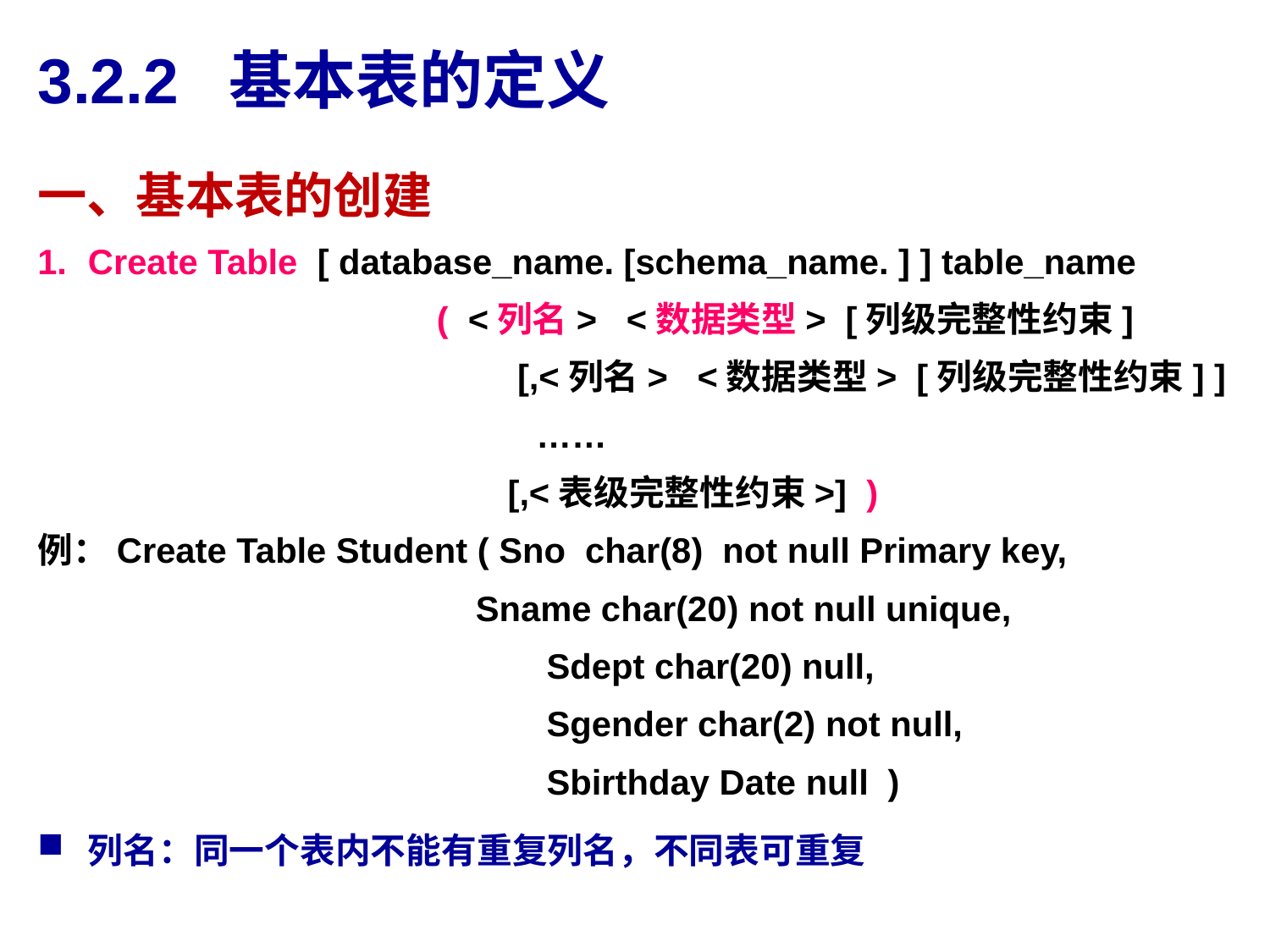

# 3.2.2  基本表的定义
一、基本表的创建
Create Table  [ database_name. [schema_name. ] ] table_name
                                         (  <列名>   <数据类型>  [列级完整性约束]
			                  [,<列名>   <数据类型>  [列级完整性约束] ]
		                                 ……
			                 [,<表级完整性约束>]  )
例：Create Table Student ( Sno  char(8)  not null Primary key,
                                             Sname char(20) not null unique,
			                     Sdept char(20) null,
			                     Sgender char(2) not null,
			                     Sbirthday Date null  )
列名：同一个表内不能有重复列名，不同表可重复